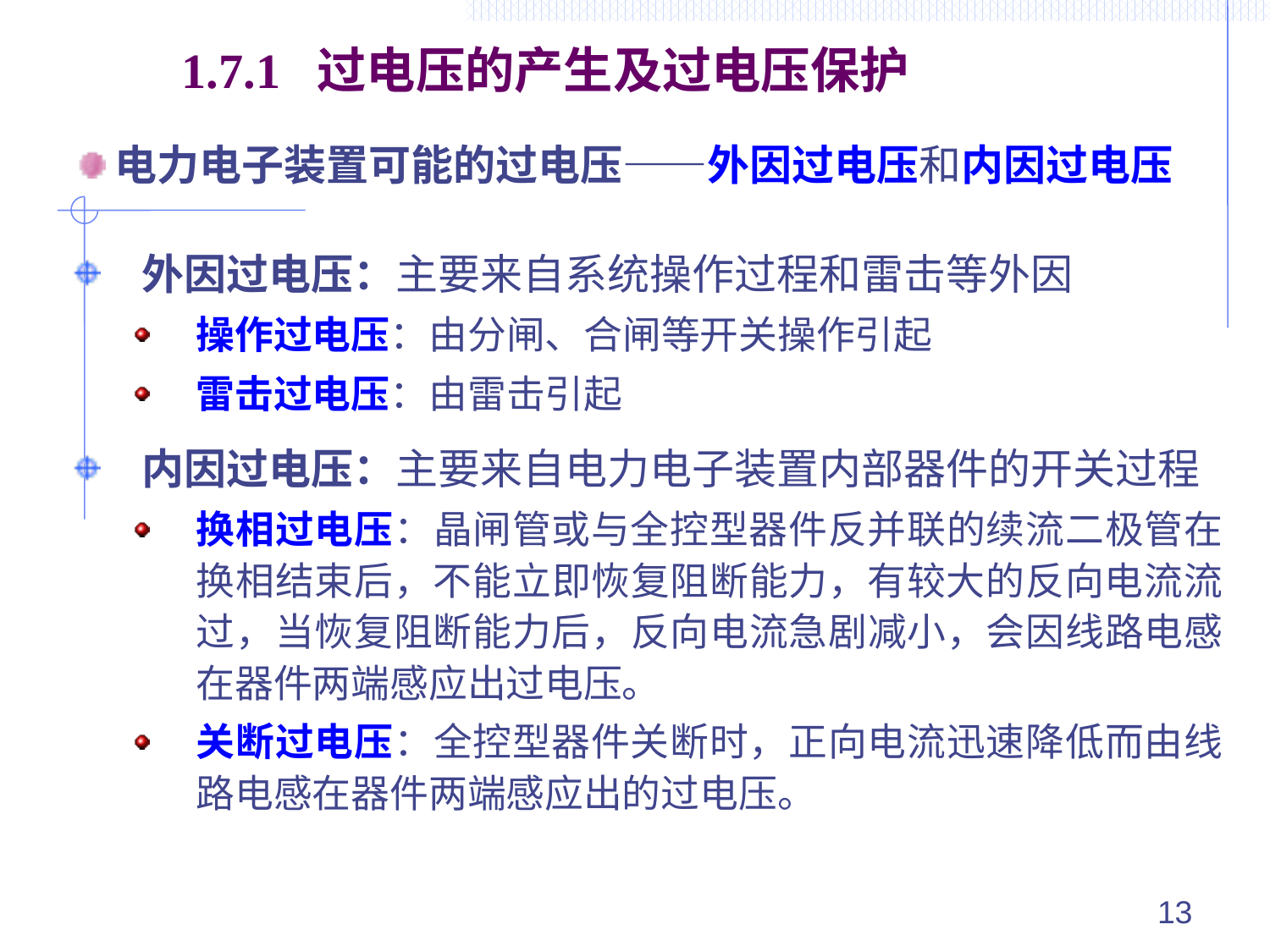

1.7.1  过电压的产生及过电压保护
电力电子装置可能的过电压——外因过电压和内因过电压
外因过电压：主要来自系统操作过程和雷击等外因
操作过电压：由分闸、合闸等开关操作引起
雷击过电压：由雷击引起
内因过电压：主要来自电力电子装置内部器件的开关过程
换相过电压：晶闸管或与全控型器件反并联的续流二极管在换相结束后，不能立即恢复阻断能力，有较大的反向电流流过，当恢复阻断能力后，反向电流急剧减小，会因线路电感在器件两端感应出过电压。
关断过电压：全控型器件关断时，正向电流迅速降低而由线路电感在器件两端感应出的过电压。
13